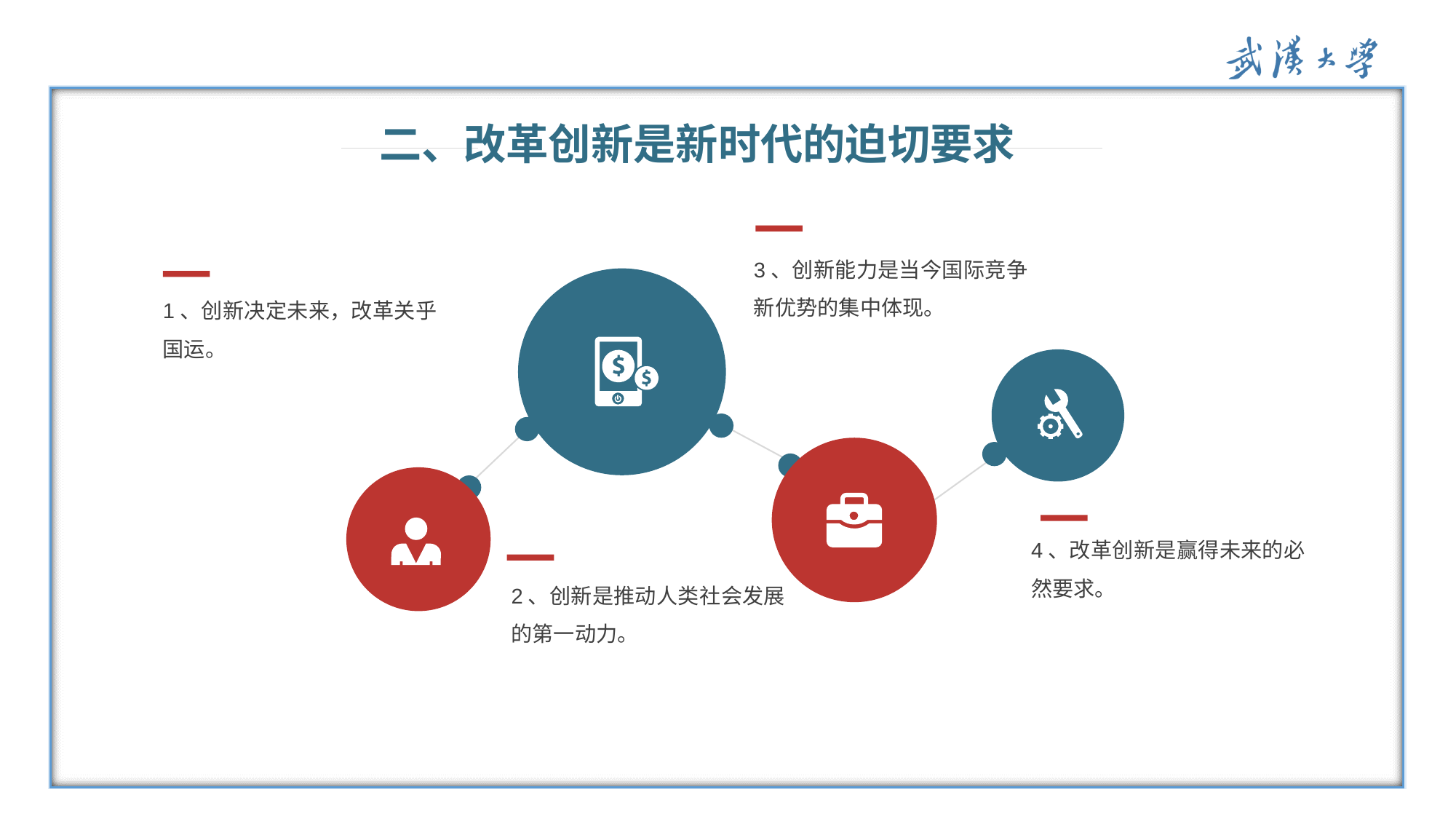

二、改革创新是新时代的迫切要求

3、创新能力是当今国际竞争新优势的集中体现。

1、创新决定未来，改革关乎国运。

4、改革创新是赢得未来的必然要求。

2、创新是推动人类社会发展的第一动力。